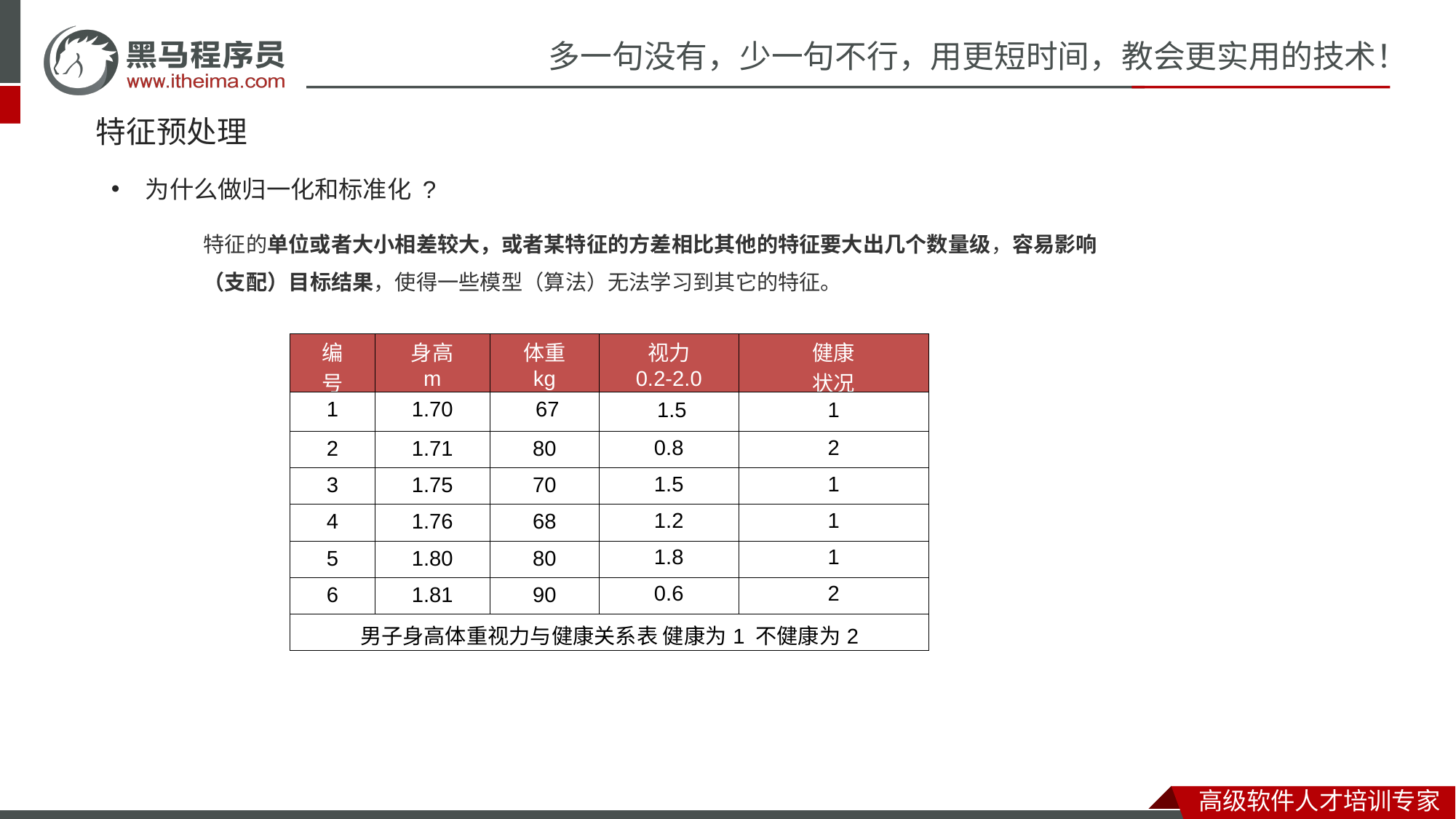

# 特征预处理
为什么做归一化和标准化 ?
特征的单位或者大小相差较大，或者某特征的方差相比其他的特征要大出几个数量级，容易影响（支配）目标结果，使得一些模型（算法）无法学习到其它的特征。
| 编 号 | 身高 m | 体重 kg | 视力 0.2-2.0 | 健康 状况 |
| --- | --- | --- | --- | --- |
| 1 | 1.70 | 67 | 1.5 | 1 |
| 2 | 1.71 | 80 | 0.8 | 2 |
| 3 | 1.75 | 70 | 1.5 | 1 |
| 4 | 1.76 | 68 | 1.2 | 1 |
| 5 | 1.80 | 80 | 1.8 | 1 |
| 6 | 1.81 | 90 | 0.6 | 2 |
| 男子身高体重视力与健康关系表 健康为1 不健康为2 |  |  |  |  |